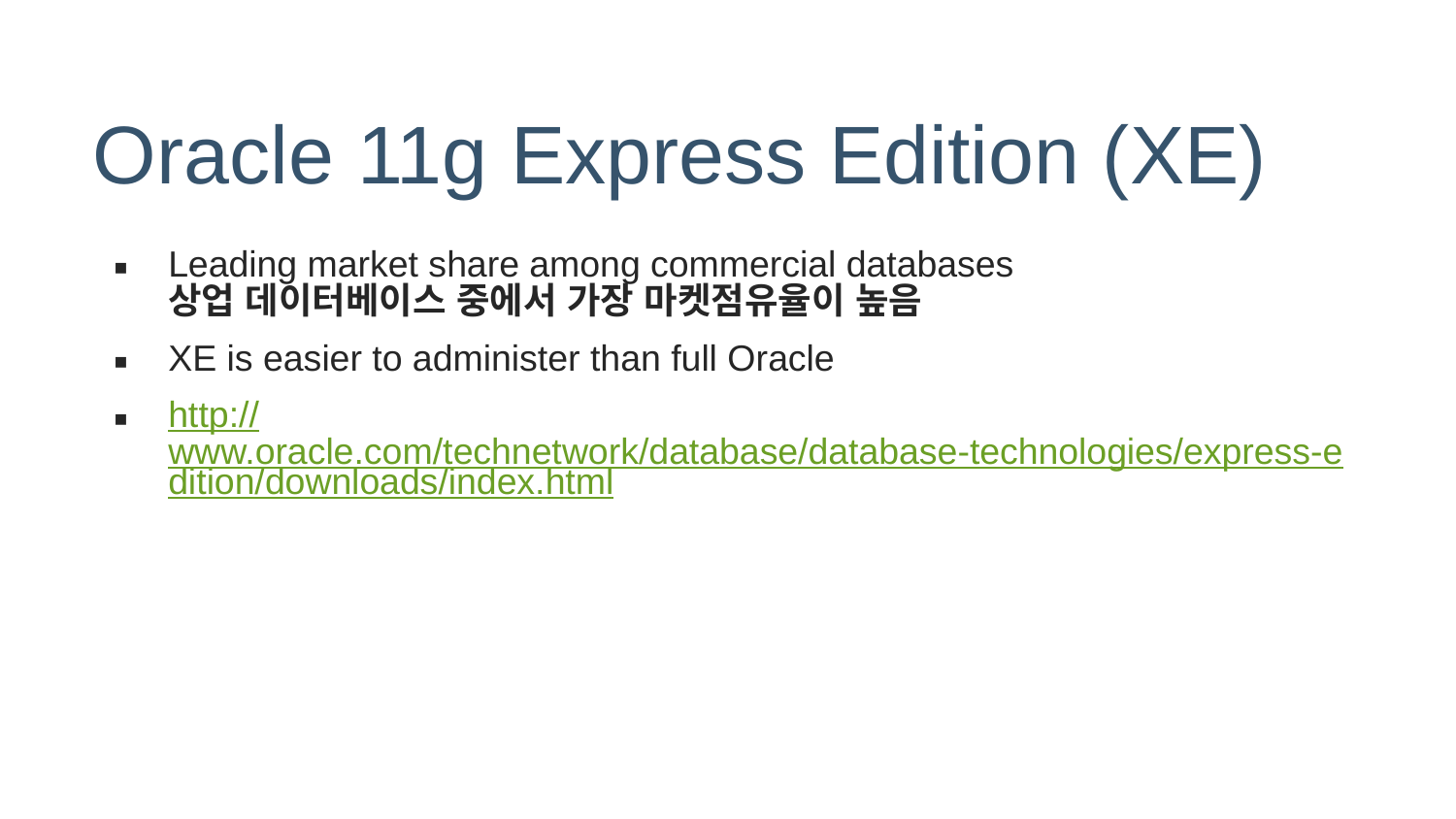

# Oracle 11g Express Edition (XE)
Leading market share among commercial databases
상업 데이터베이스 중에서 가장 마켓점유율이 높음
XE is easier to administer than full Oracle
http://www.oracle.com/technetwork/database/database-technologies/express-edition/downloads/index.html